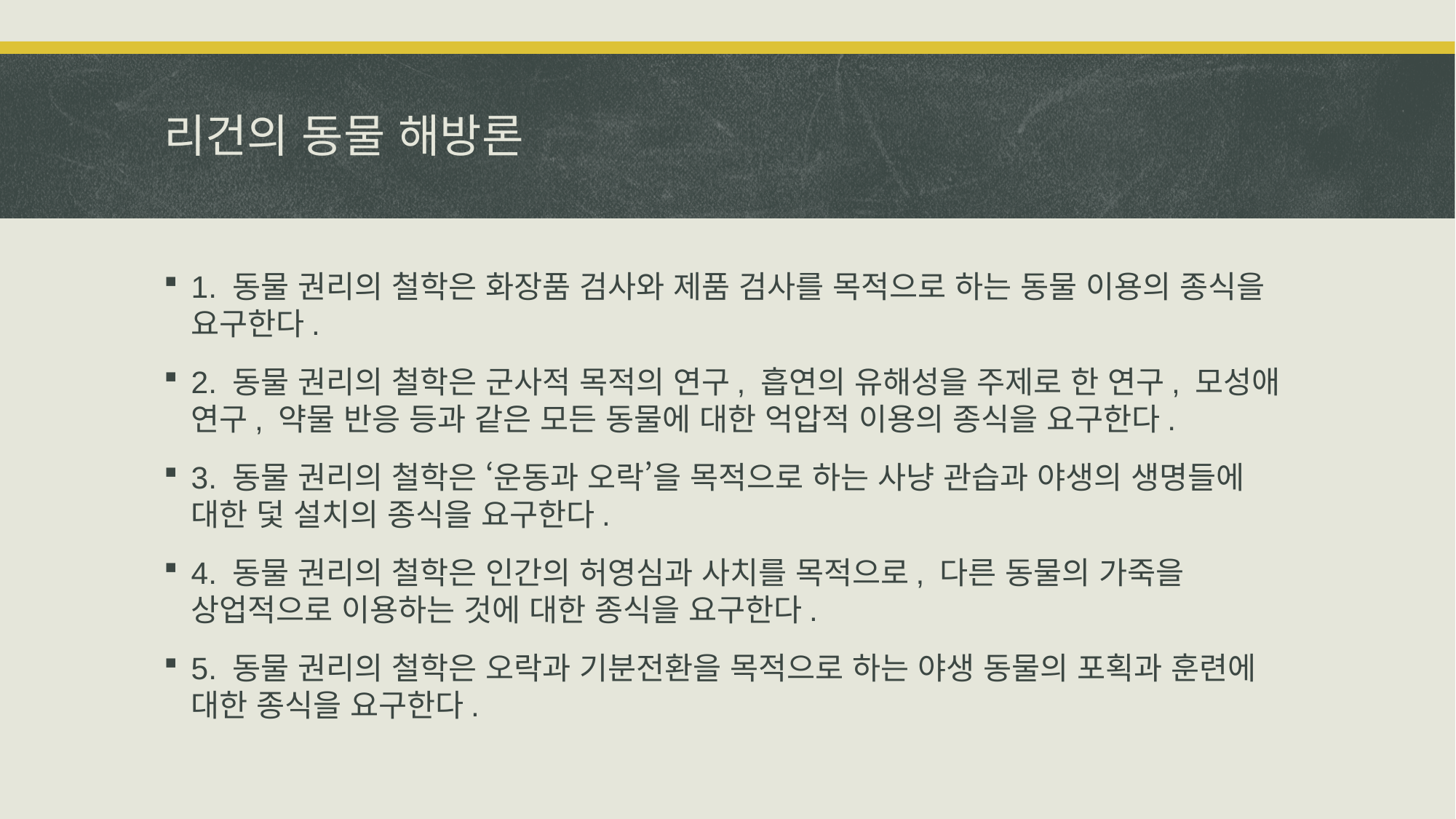

# 리건의 동물 해방론
1. 동물 권리의 철학은 화장품 검사와 제품 검사를 목적으로 하는 동물 이용의 종식을 요구한다.
2. 동물 권리의 철학은 군사적 목적의 연구, 흡연의 유해성을 주제로 한 연구, 모성애 연구, 약물 반응 등과 같은 모든 동물에 대한 억압적 이용의 종식을 요구한다.
3. 동물 권리의 철학은 ‘운동과 오락’을 목적으로 하는 사냥 관습과 야생의 생명들에 대한 덫 설치의 종식을 요구한다.
4. 동물 권리의 철학은 인간의 허영심과 사치를 목적으로, 다른 동물의 가죽을 상업적으로 이용하는 것에 대한 종식을 요구한다.
5. 동물 권리의 철학은 오락과 기분전환을 목적으로 하는 야생 동물의 포획과 훈련에 대한 종식을 요구한다.